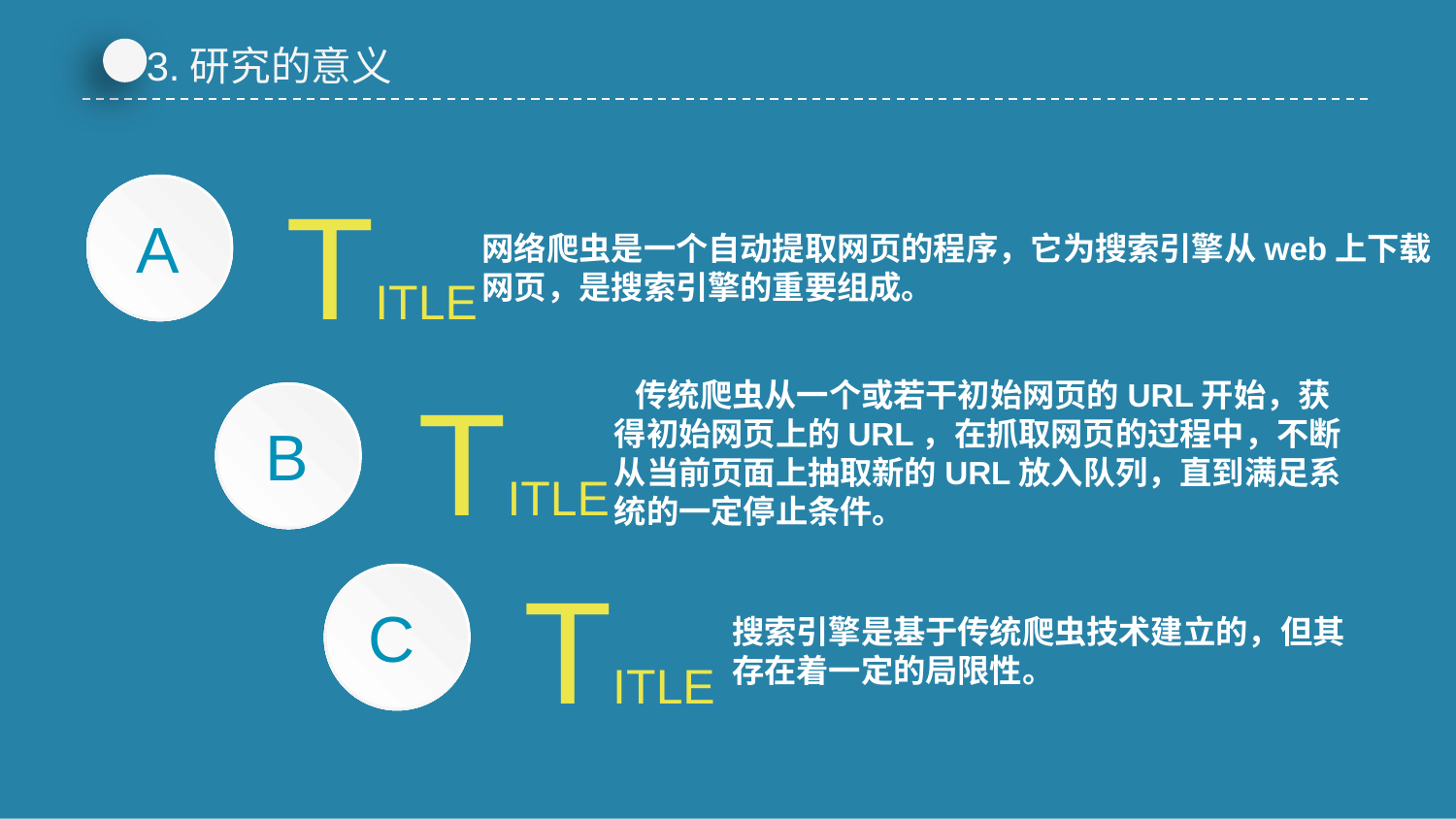

3.研究的意义

TITLE

A
网络爬虫是一个自动提取网页的程序，它为搜索引擎从web上下载网页，是搜索引擎的重要组成。
TITLE
  传统爬虫从一个或若干初始网页的URL开始，获得初始网页上的URL，在抓取网页的过程中，不断从当前页面上抽取新的URL放入队列，直到满足系统的一定停止条件。

B
TITLE

C
搜索引擎是基于传统爬虫技术建立的，但其存在着一定的局限性。
延时符